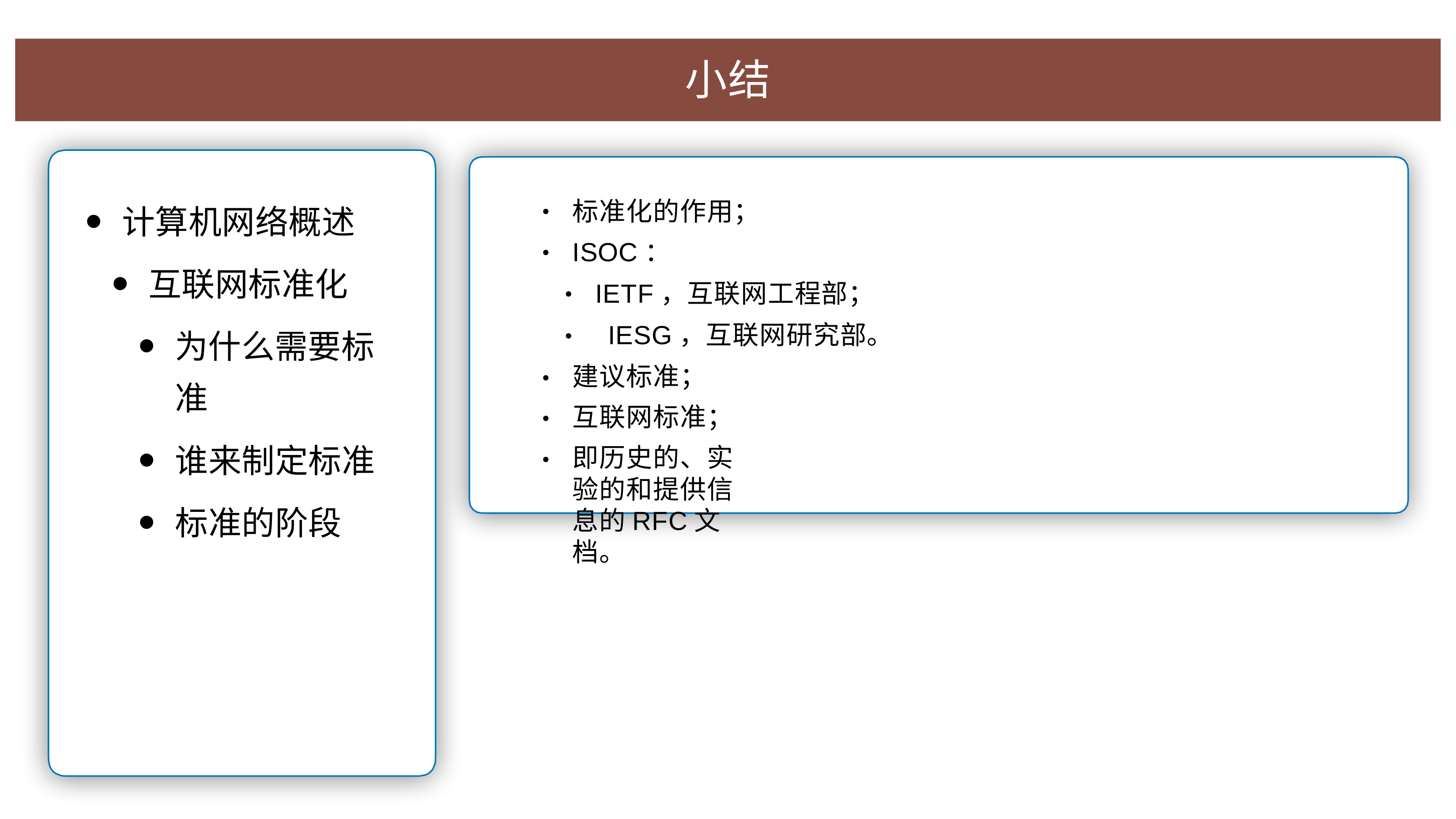

# ⼩结

标准化的作⽤；
ISOC：
IETF，互联⽹⼯程部；  IESG，互联⽹研究部。
建议标准；  互联⽹标准；
即历史的、实验的和提供信息的RFC⽂档。
计算机⽹络概述
互联⽹标准化
为什么需要标 准
谁来制定标准
标准的阶段
•
•
•
•
•
•
•